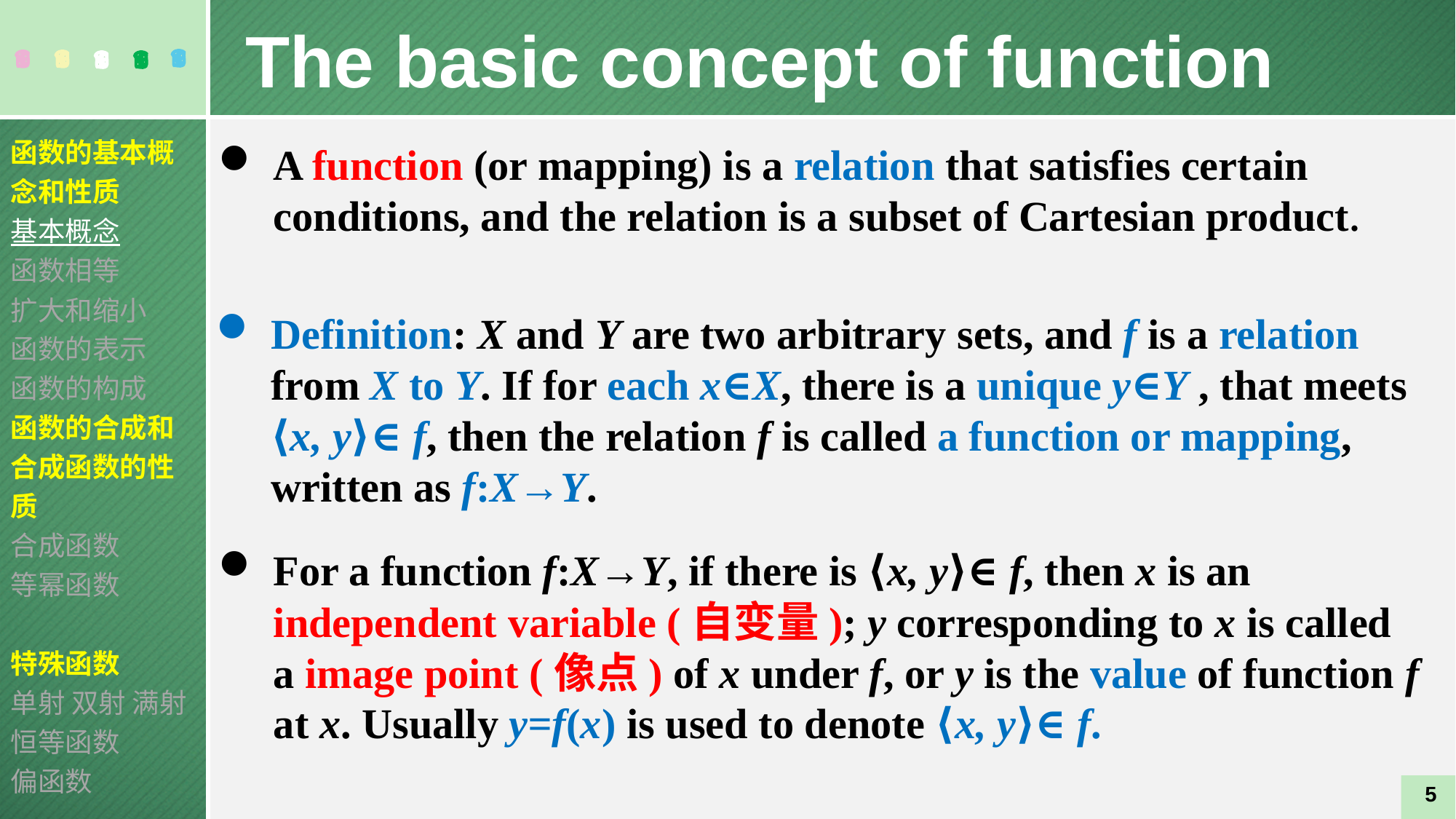

The basic concept of function

函数的基本概念和性质
基本概念
函数相等
扩大和缩小
函数的表示
函数的构成
函数的合成和合成函数的性质
合成函数
等幂函数

特殊函数
单射 双射 满射
恒等函数
偏函数

A function (or mapping) is a relation that satisfies certain conditions, and the relation is a subset of Cartesian product.
Definition: X and Y are two arbitrary sets, and f is a relation from X to Y. If for each x∈X, there is a unique y∈Y , that meets ⟨x, y⟩∈ f, then the relation f is called a function or mapping, written as f:X→Y.
For a function f:X→Y, if there is ⟨x, y⟩∈ f, then x is an independent variable (自变量); y corresponding to x is called a image point (像点) of x under f, or y is the value of function f at x. Usually y=f(x) is used to denote ⟨x, y⟩∈ f.
5